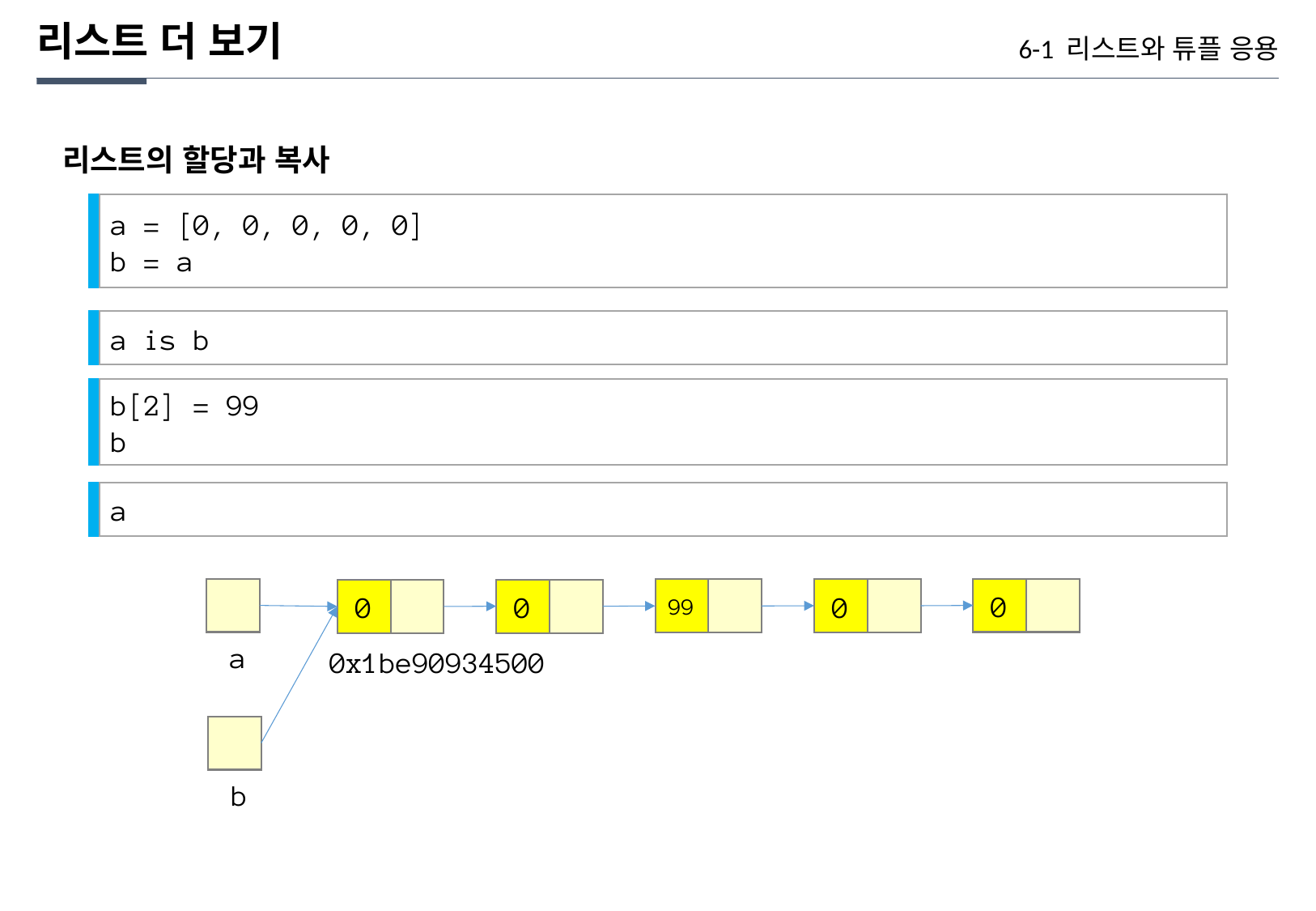

리스트 더 보기
6-1 리스트와 튜플 응용
리스트의 할당과 복사

a = [0, 0, 0, 0, 0]
b = a

a is b

b[2] = 99
b

a

0

0

99

0

0

a
0x1be90934500

b